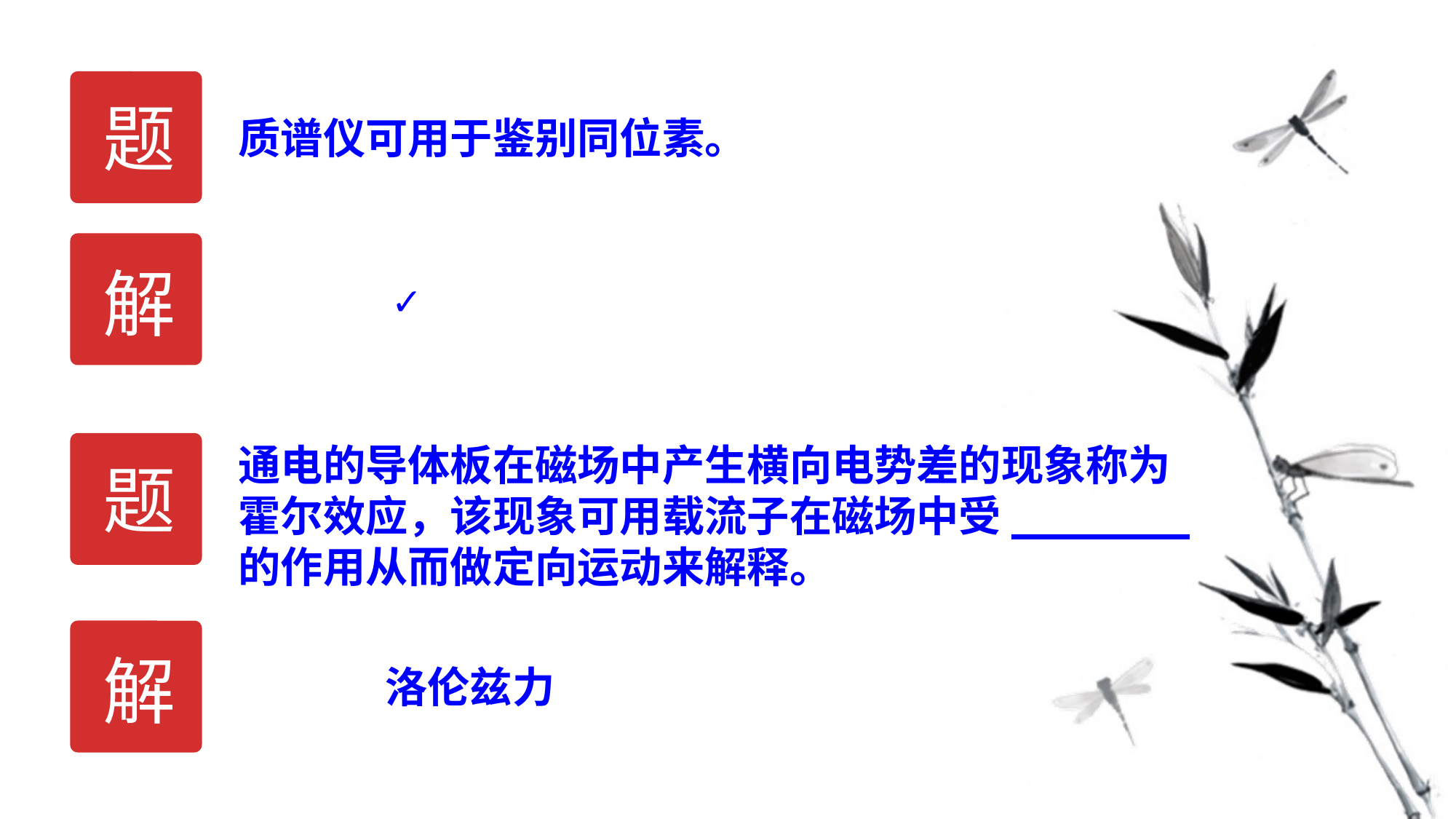

题
质谱仪可用于鉴别同位素。

解
✓

题
通电的导体板在磁场中产生横向电势差的现象称为霍尔效应，该现象可用载流子在磁场中受_______的作用从而做定向运动来解释。

解
洛伦兹力